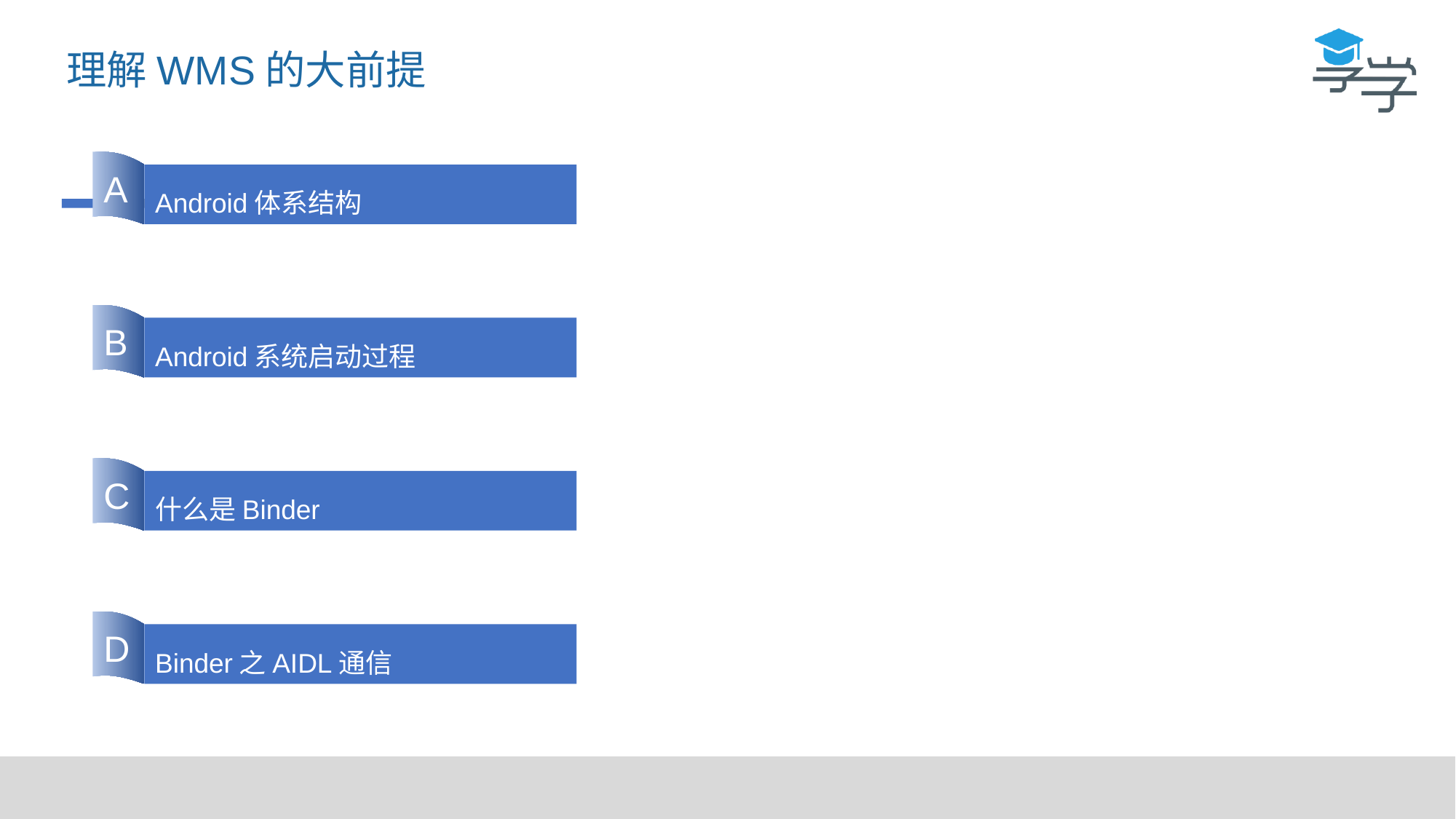

理解WMS的大前提
A
Android体系结构

B
Android系统启动过程
C
什么是Binder
D
Binder之AIDL通信